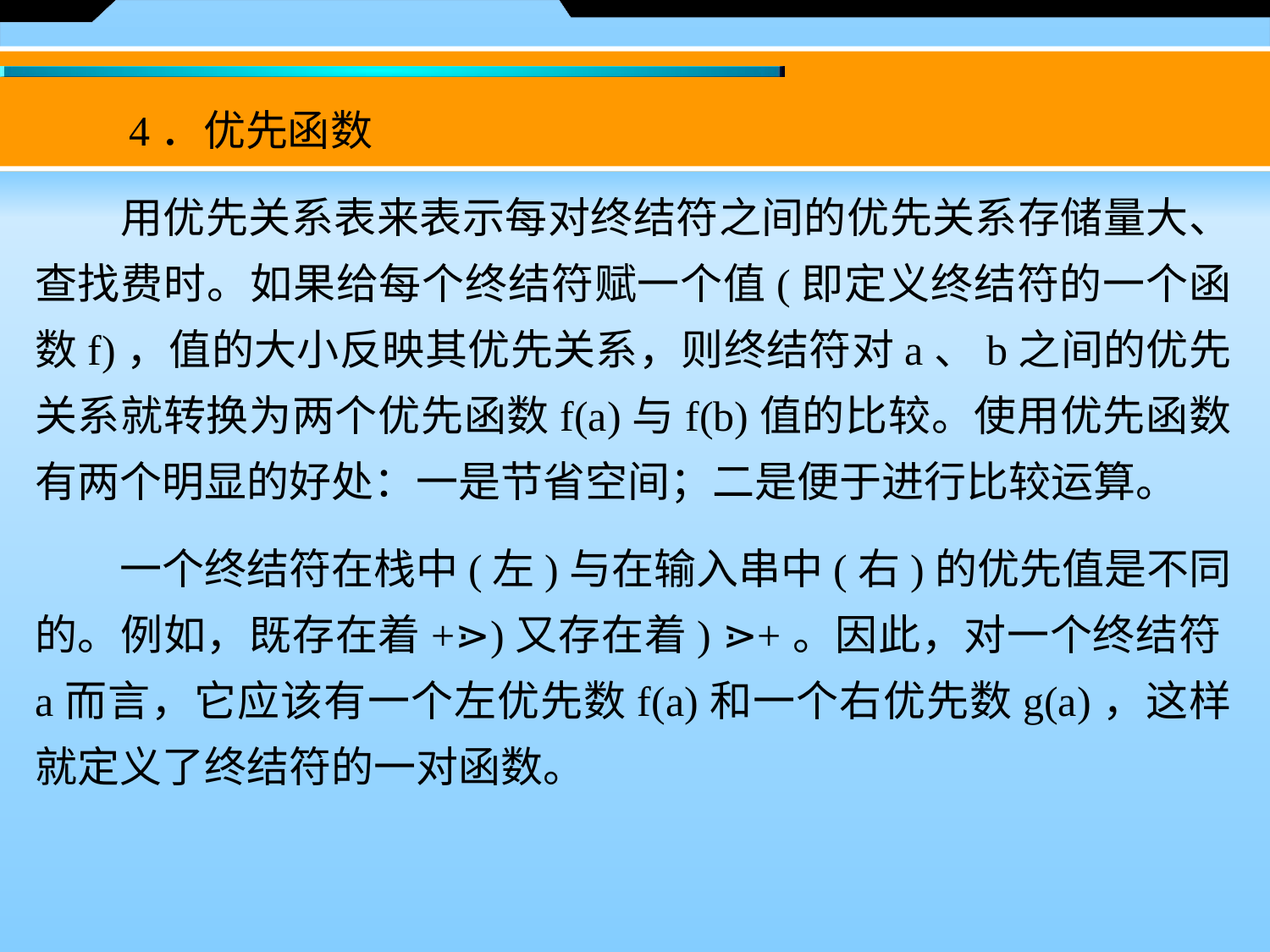

4．优先函数
　　用优先关系表来表示每对终结符之间的优先关系存储量大、查找费时。如果给每个终结符赋一个值(即定义终结符的一个函数f)，值的大小反映其优先关系，则终结符对a、b之间的优先关系就转换为两个优先函数f(a)与f(b)值的比较。使用优先函数有两个明显的好处：一是节省空间；二是便于进行比较运算。
　　一个终结符在栈中(左)与在输入串中(右)的优先值是不同的。例如，既存在着+⋗)又存在着) ⋗+。因此，对一个终结符a而言，它应该有一个左优先数f(a)和一个右优先数g(a)，这样就定义了终结符的一对函数。